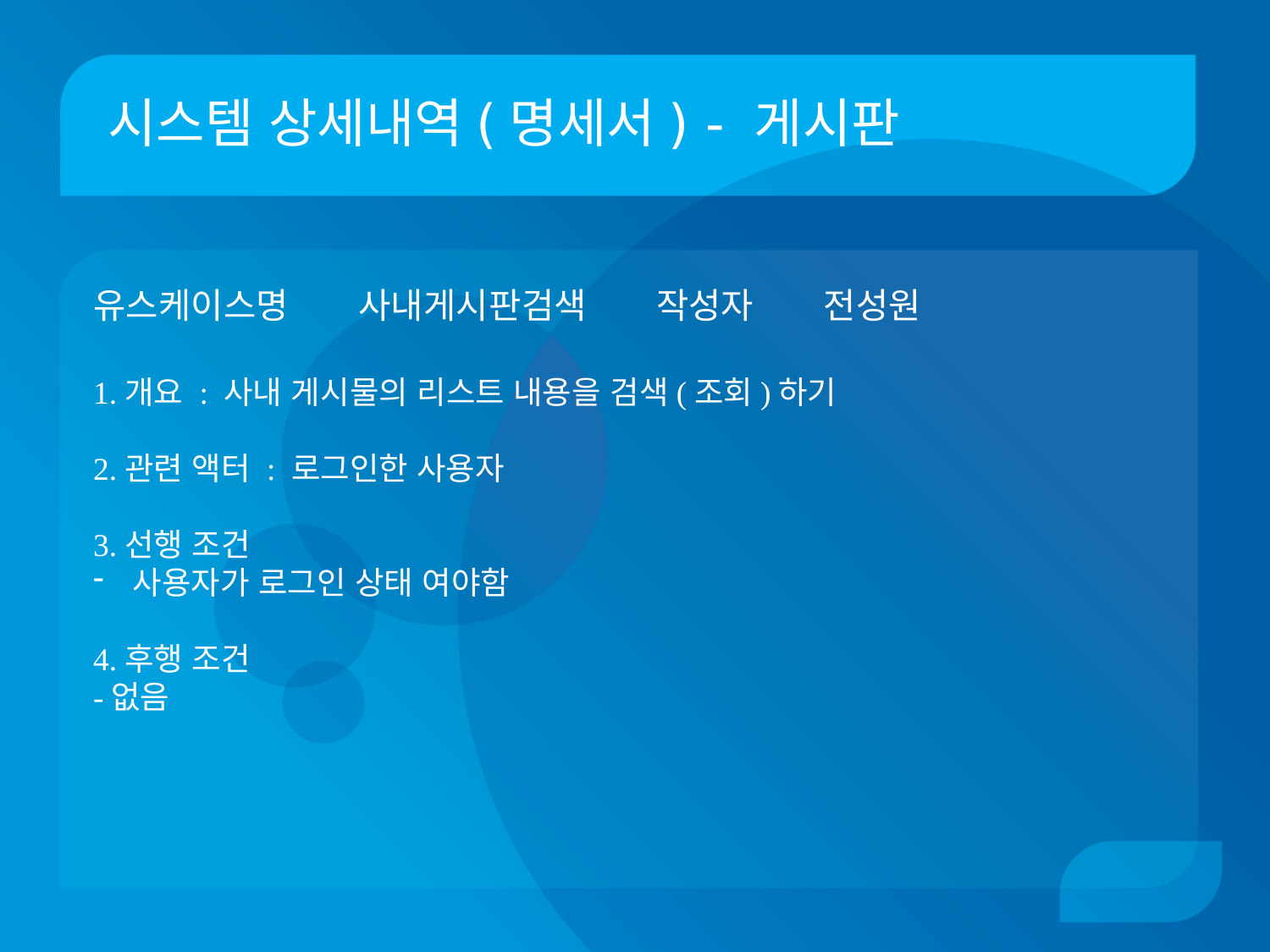

# 시스템 상세내역(명세서) - 게시판
유스케이스명       사내게시판검색       작성자       전성원
1.개요 : 사내 게시물의 리스트 내용을 검색(조회)하기

2.관련 액터 : 로그인한 사용자

3.선행 조건
사용자가 로그인 상태 여야함

4.후행 조건
-없음